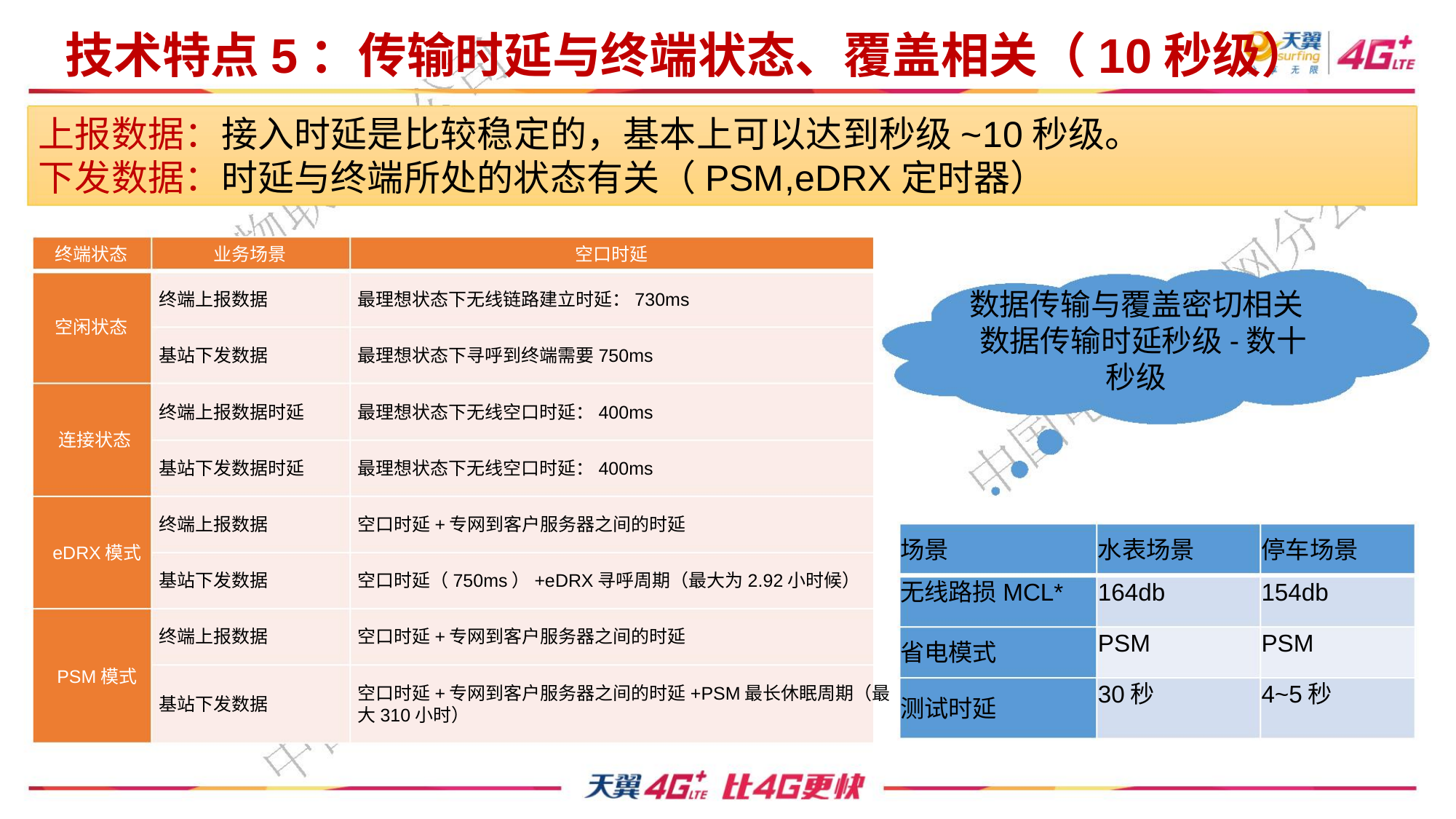

技术特点5：传输时延与终端状态、覆盖相关（10秒级）
上报数据：接入时延是比较稳定的，基本上可以达到秒级~10秒级。
下发数据：时延与终端所处的状态有关（PSM,eDRX定时器）
终端状态
空闲状态
业务场景
终端上报数据
空口时延
数据传输与覆盖密切相关
数据传输时延秒级-数十
秒级
最理想状态下无线链路建立时延：730ms
基站下发数据
最理想状态下寻呼到终端需要750ms
终端上报数据时延
基站下发数据时延
终端上报数据
最理想状态下无线空口时延：400ms
连接状态
最理想状态下无线空口时延：400ms
空口时延+专网到客户服务器之间的时延
空口时延（750ms）+eDRX寻呼周期（最大为2.92小时候）
空口时延+专网到客户服务器之间的时延
场景
水表场景
停车场景
eDRX模式
基站下发数据
无线路损MCL*
164db
154db
PSM
终端上报数据
PSM
省电模式
测试时延
PSM模式
30秒
4~5秒
空口时延+专网到客户服务器之间的时延+PSM最长休眠周期（最
大310小时）
基站下发数据